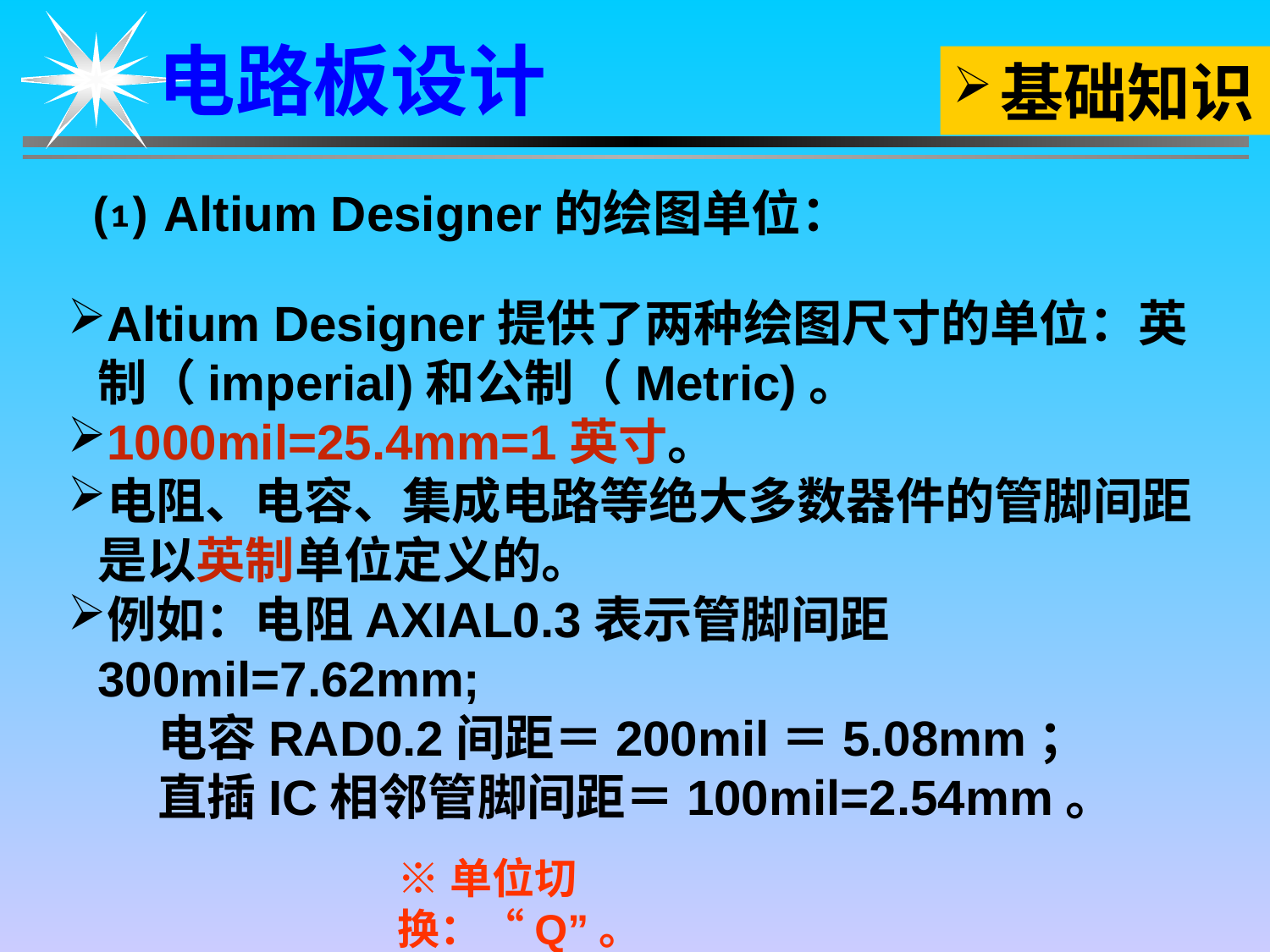

电路板设计
基础知识
⑴ Altium Designer的绘图单位：
Altium Designer提供了两种绘图尺寸的单位：英制（imperial)和公制（Metric)。
1000mil=25.4mm=1英寸。
电阻、电容、集成电路等绝大多数器件的管脚间距是以英制单位定义的。
例如：电阻AXIAL0.3表示管脚间距300mil=7.62mm;
       电容RAD0.2间距＝200mil＝5.08mm；
       直插IC相邻管脚间距＝100mil=2.54mm。
※单位切换：“Q”。